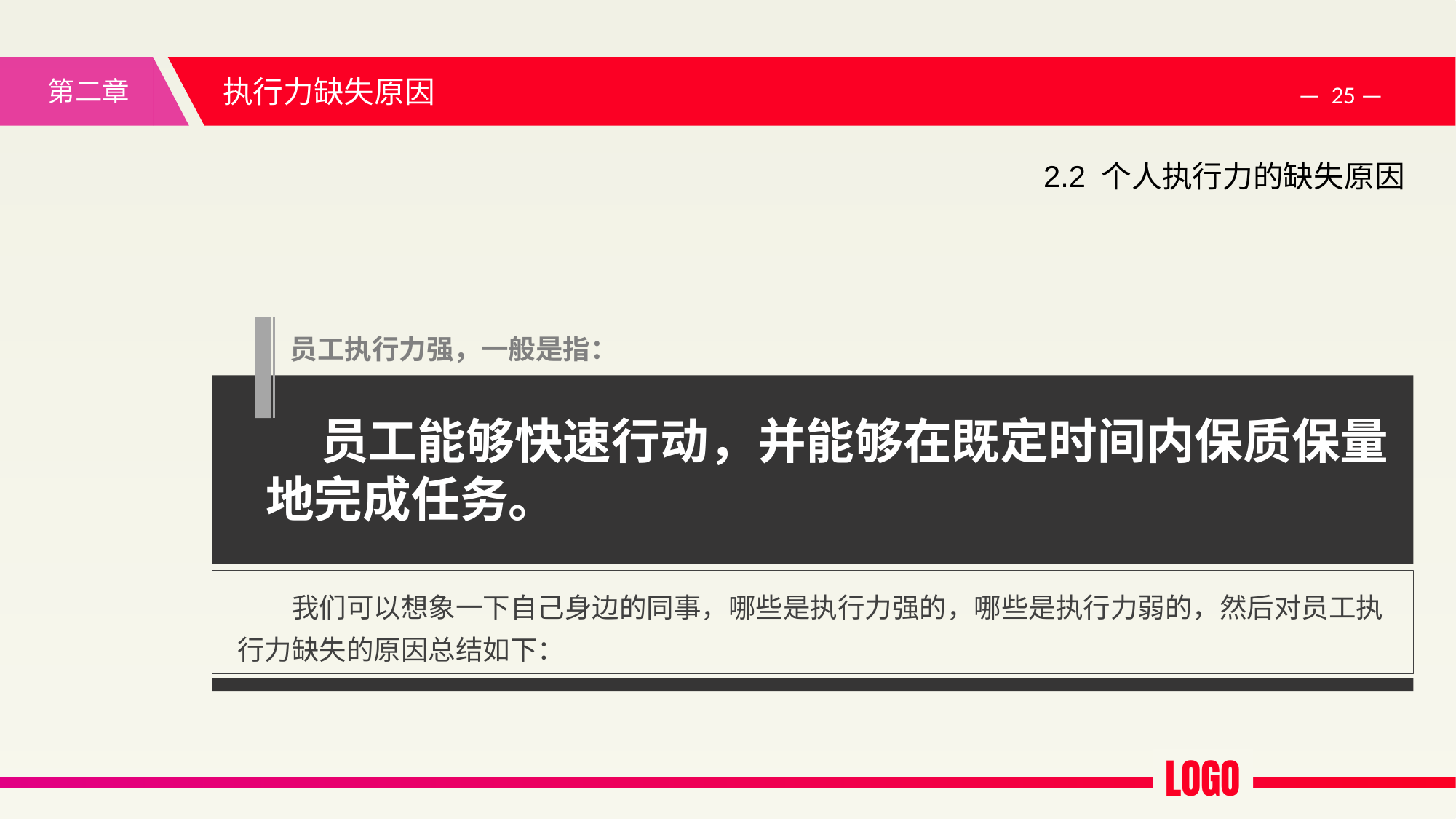

2.2 个人执行力的缺失原因
 员工执行力强，一般是指：

员工能够快速行动，并能够在既定时间内保质保量地完成任务。

我们可以想象一下自己身边的同事，哪些是执行力强的，哪些是执行力弱的，然后对员工执行力缺失的原因总结如下：